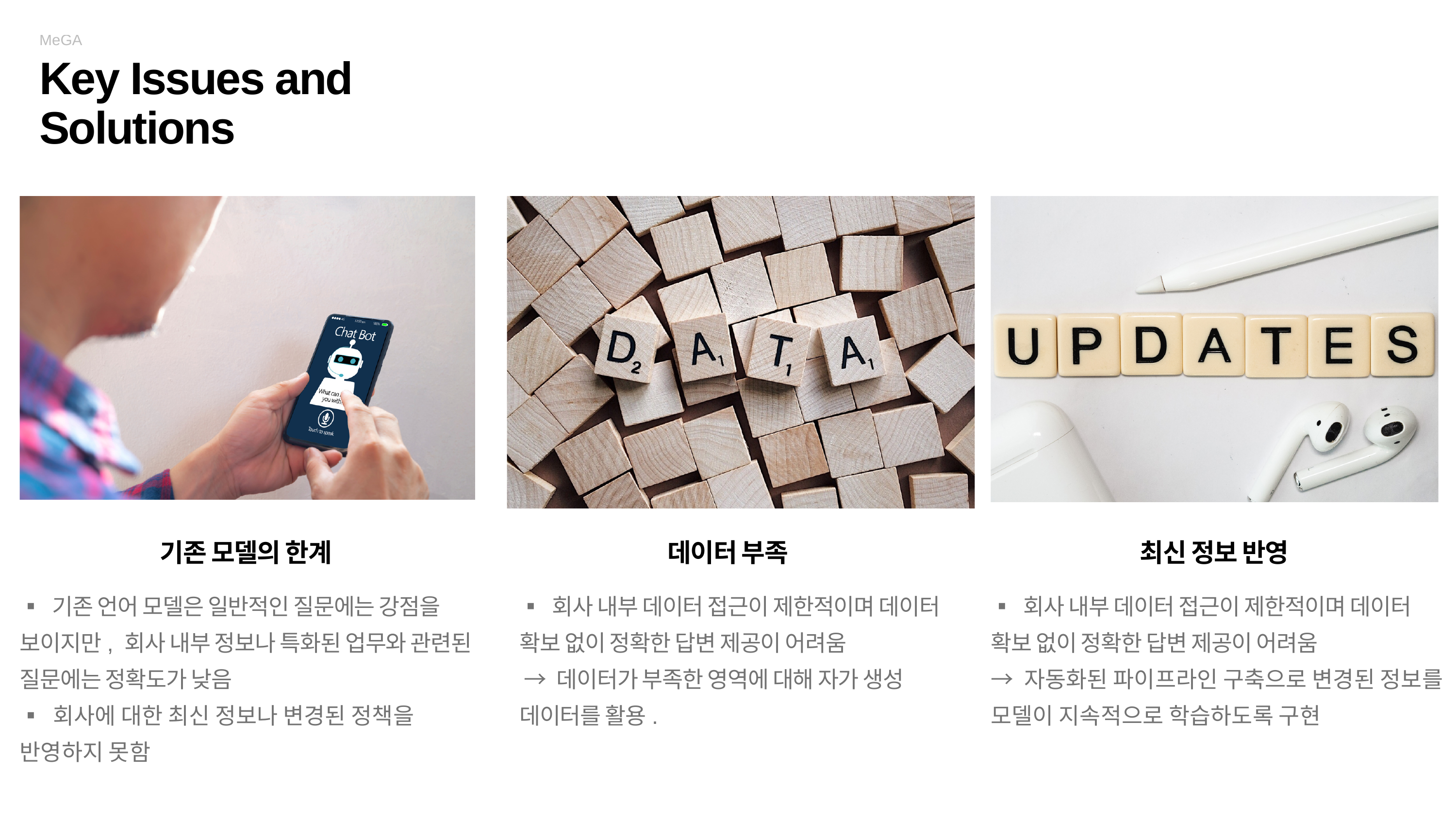

MeGA
Key Issues and Solutions

기존 모델의 한계
데이터 부족
최신 정보 반영
▪ 기존 언어 모델은 일반적인 질문에는 강점을
보이지만, 회사 내부 정보나 특화된 업무와 관련된 질문에는 정확도가 낮음
▪ 회사에 대한 최신 정보나 변경된 정책을 반영하지 못함
▪ 회사 내부 데이터 접근이 제한적이며 데이터 확보 없이 정확한 답변 제공이 어려움
 → 데이터가 부족한 영역에 대해 자가 생성 데이터를 활용.

▪ 회사 내부 데이터 접근이 제한적이며 데이터 확보 없이 정확한 답변 제공이 어려움
→ 자동화된 파이프라인 구축으로 변경된 정보를 모델이 지속적으로 학습하도록 구현